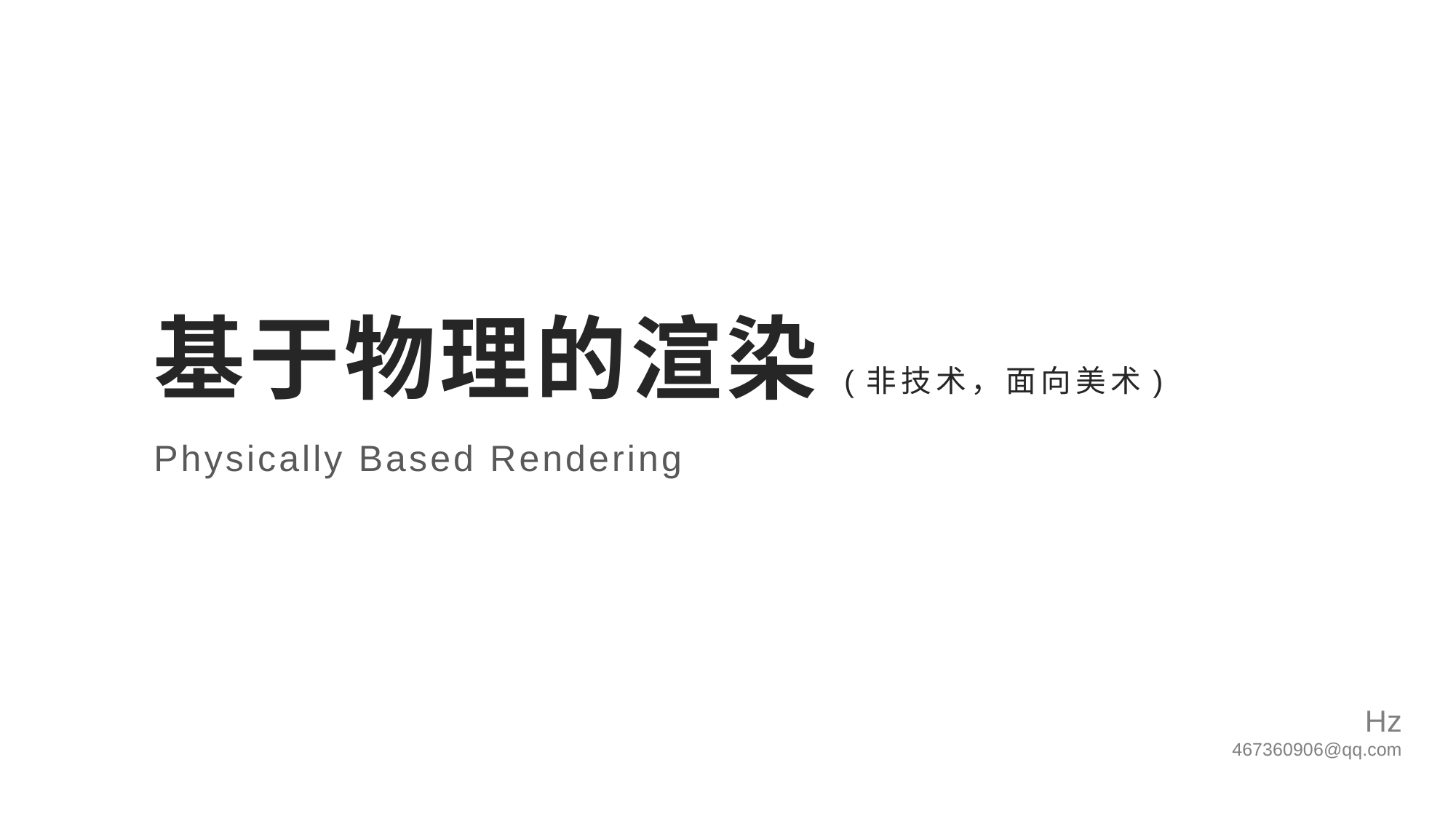

# 基于物理的渲染(非技术，面向美术)
Physically Based Rendering
Hz
467360906@qq.com